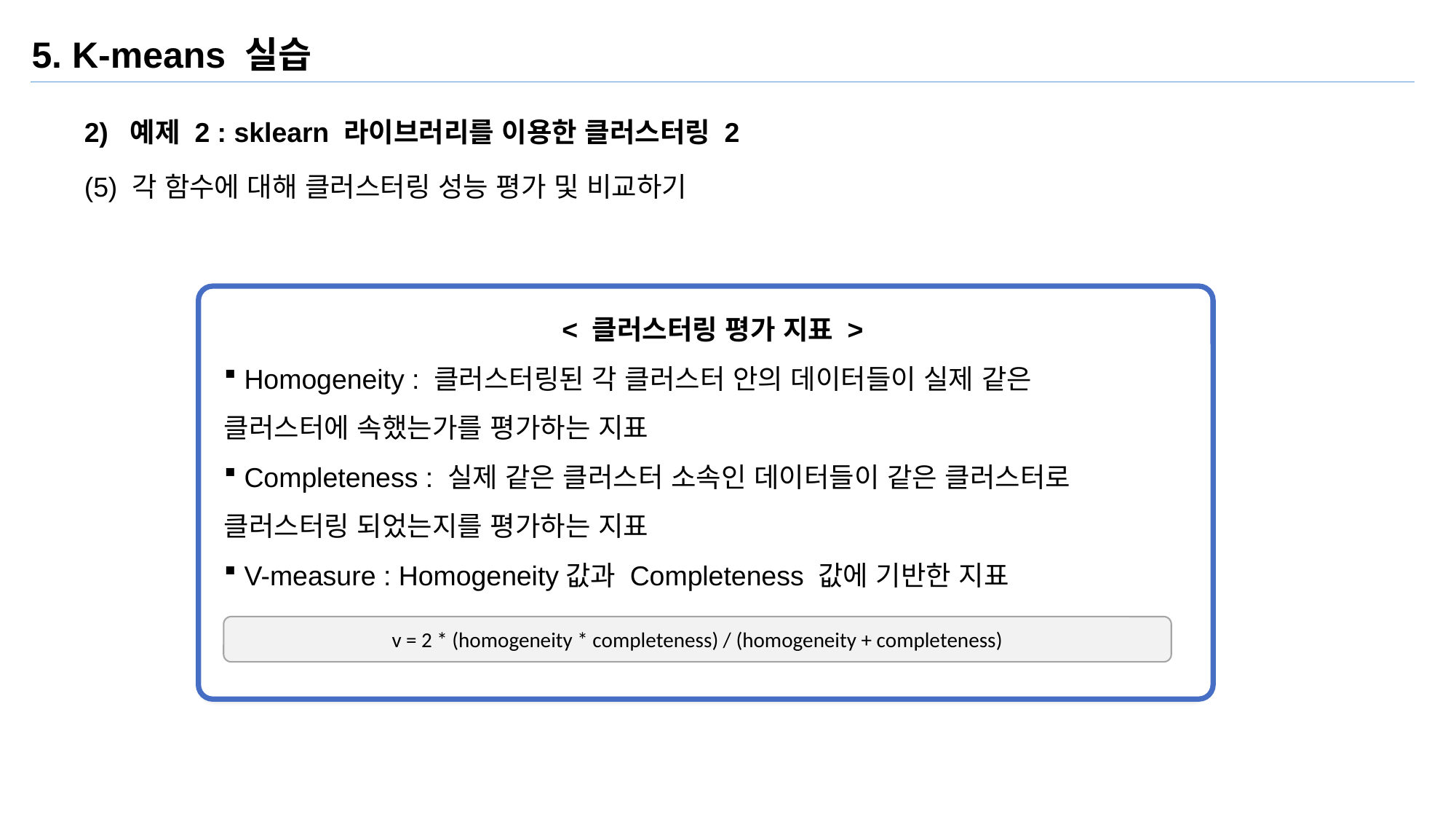

5. K-means 실습
2)  예제 2 : sklearn 라이브러리를 이용한 클러스터링 2

(5) 각 함수에 대해 클러스터링 성능 평가 및 비교하기
< 클러스터링 평가 지표 >
 Homogeneity : 클러스터링된 각 클러스터 안의 데이터들이 실제 같은
클러스터에 속했는가를 평가하는 지표
 Completeness : 실제 같은 클러스터 소속인 데이터들이 같은 클러스터로
클러스터링 되었는지를 평가하는 지표
 V-measure : Homogeneity값과 Completeness 값에 기반한 지표

v = 2 * (homogeneity * completeness) / (homogeneity + completeness)